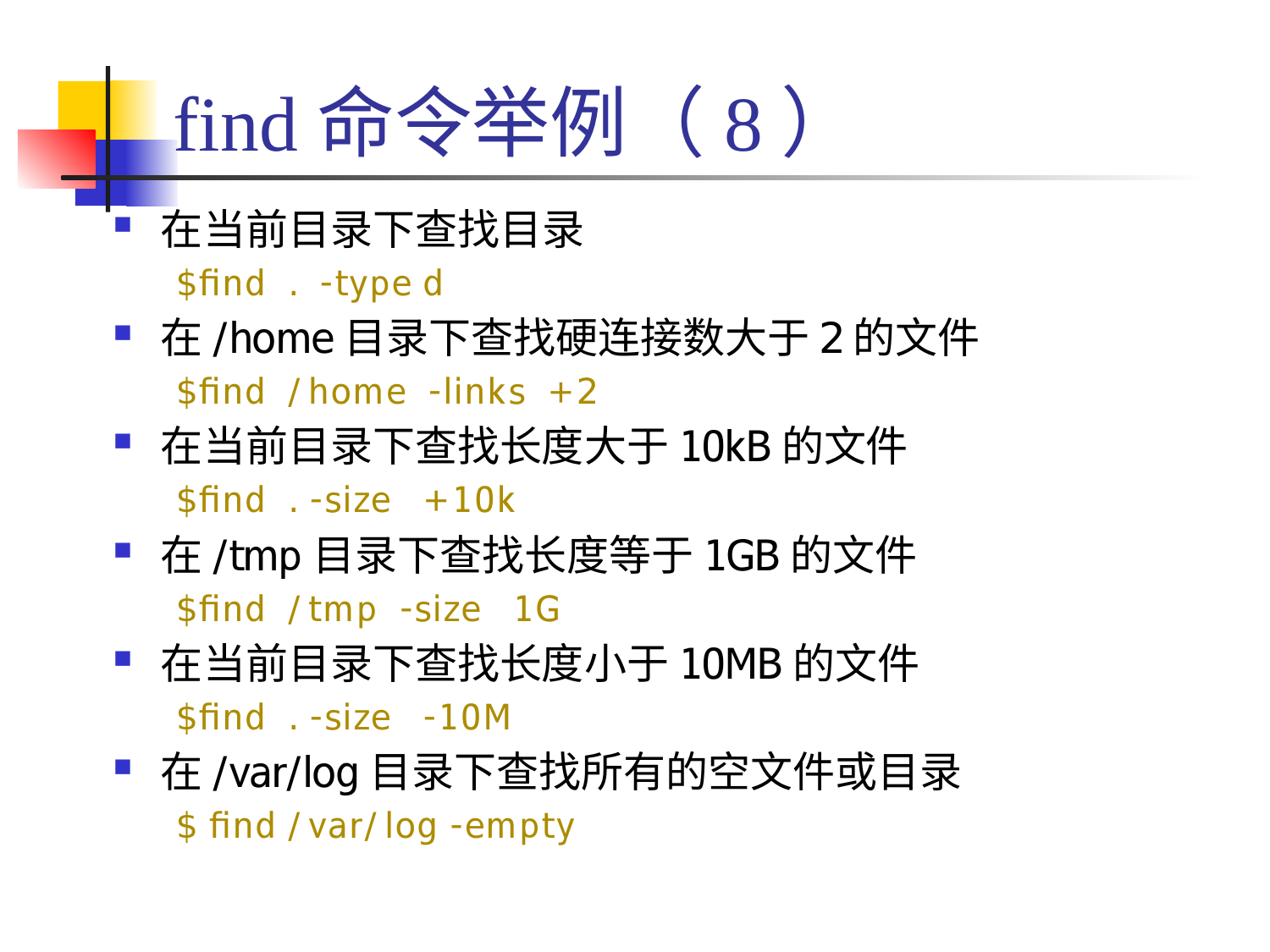

# find命令举例（8）
在当前目录下查找目录
$find  .  -type d
在/home目录下查找硬连接数大于2的文件
$find  /home  -links  +2
在当前目录下查找长度大于10kB的文件
$find  . -size   +10k
在/tmp目录下查找长度等于1GB的文件
$find  /tmp  -size   1G
在当前目录下查找长度小于10MB的文件
$find  . -size   -10M
在/var/log目录下查找所有的空文件或目录
$ find /var/log -empty